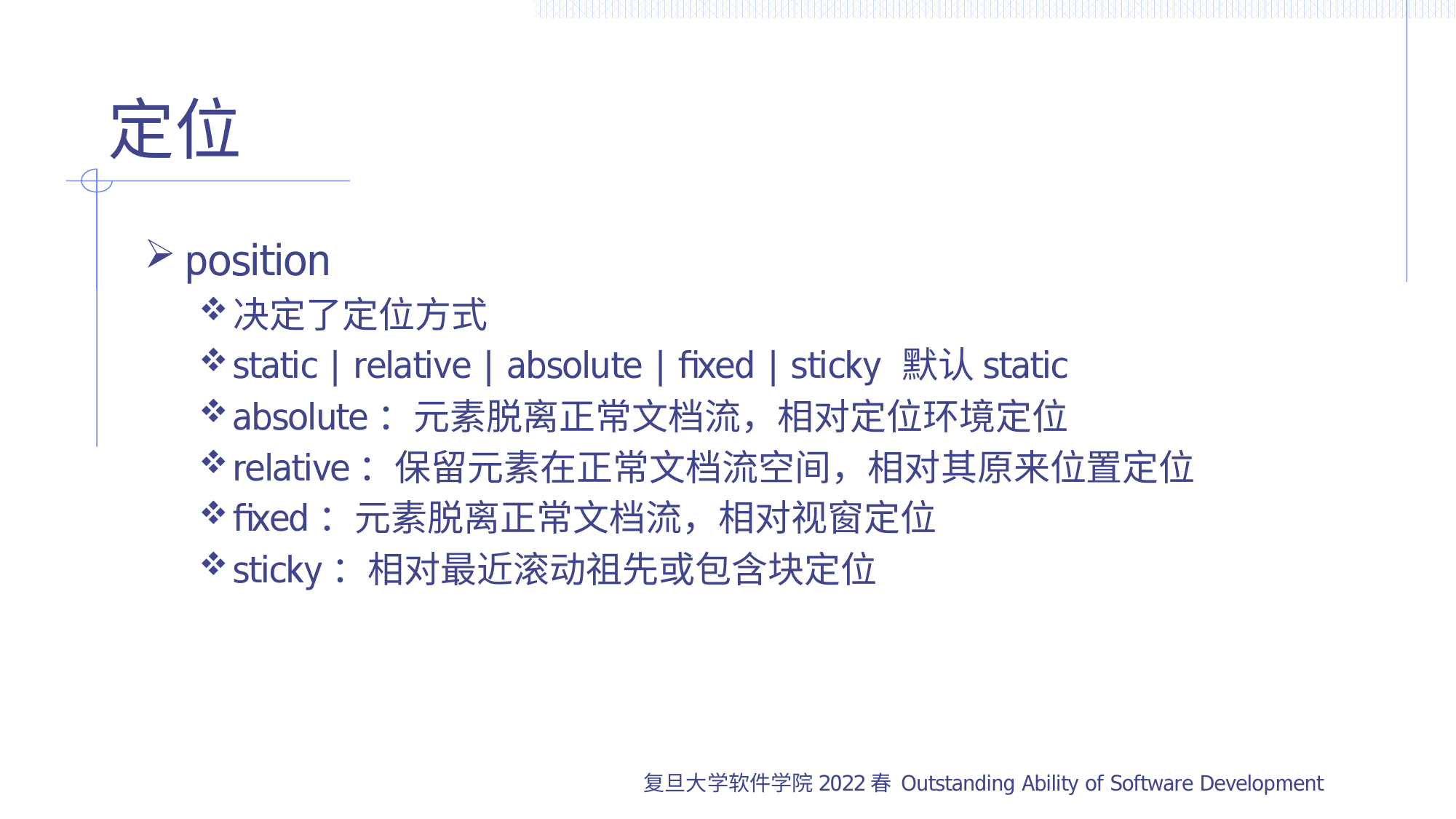

# 定位
position
决定了定位方式
static | relative | absolute | fixed | sticky 默认static
absolute：元素脱离正常文档流，相对定位环境定位
relative：保留元素在正常文档流空间，相对其原来位置定位
fixed：元素脱离正常文档流，相对视窗定位
sticky：相对最近滚动祖先或包含块定位